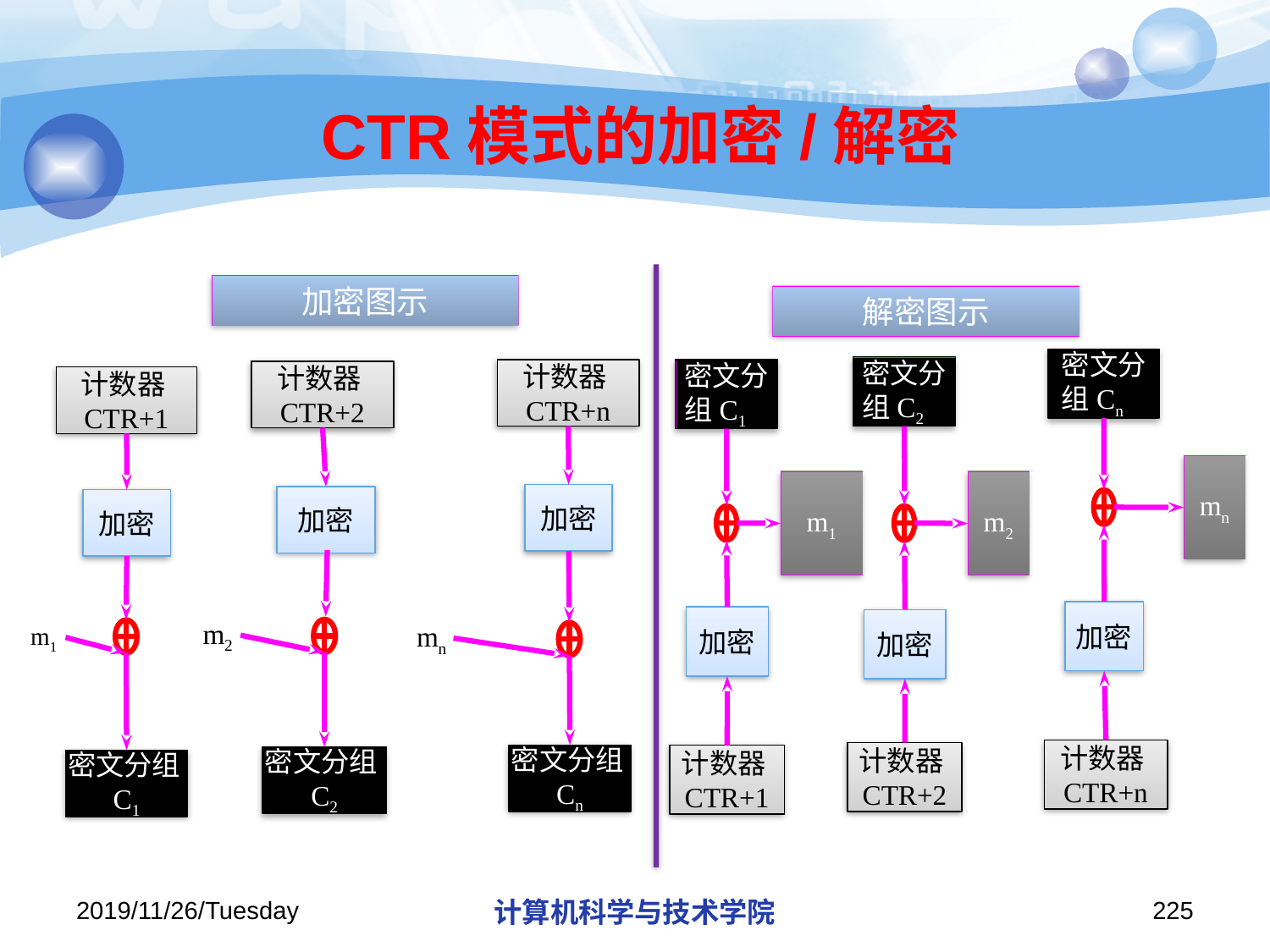

# CTR模式的加密/解密
解密图示

密文分组Cn
密文分组C2
密文分组C1
mn
m1
m2

加密
加密
加密
计数器CTR+n
计数器CTR+2
计数器CTR+1
加密图示

计数器CTR+n
计数器CTR+2
计数器CTR+1
加密
加密
加密
m2
m1
mn

密文分组Cn
密文分组C2
密文分组C1
2019/11/26/Tuesday
计算机科学与技术学院
225